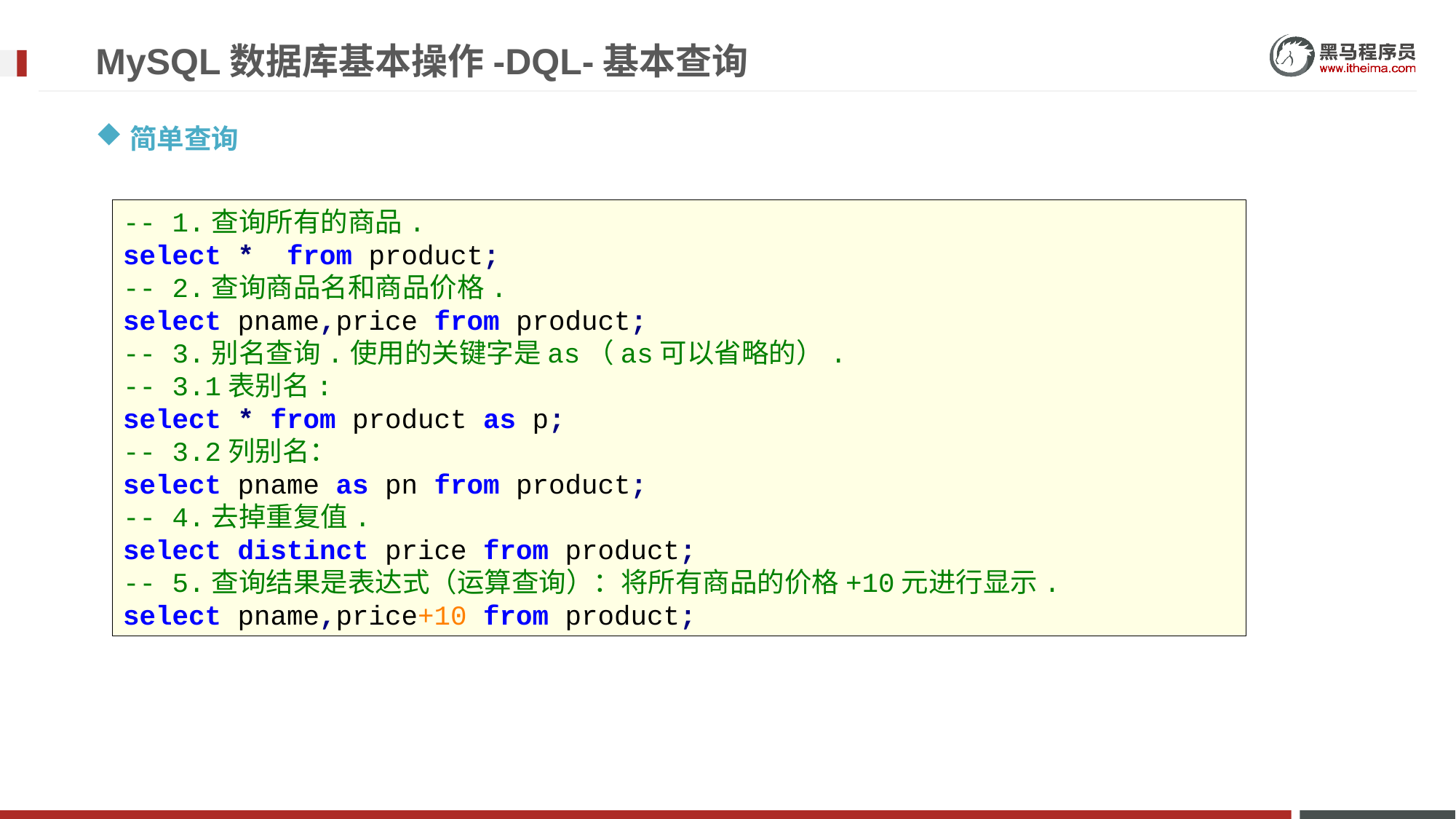

# MySQL数据库基本操作-DQL-基本查询
简单查询
-- 1.查询所有的商品.
select *  from product;
-- 2.查询商品名和商品价格.
select pname,price from product;
-- 3.别名查询.使用的关键字是as（as可以省略的）.
-- 3.1表别名:
select * from product as p;
-- 3.2列别名：
select pname as pn from product;
-- 4.去掉重复值.
select distinct price from product;
-- 5.查询结果是表达式（运算查询）：将所有商品的价格+10元进行显示.
select pname,price+10 from product;